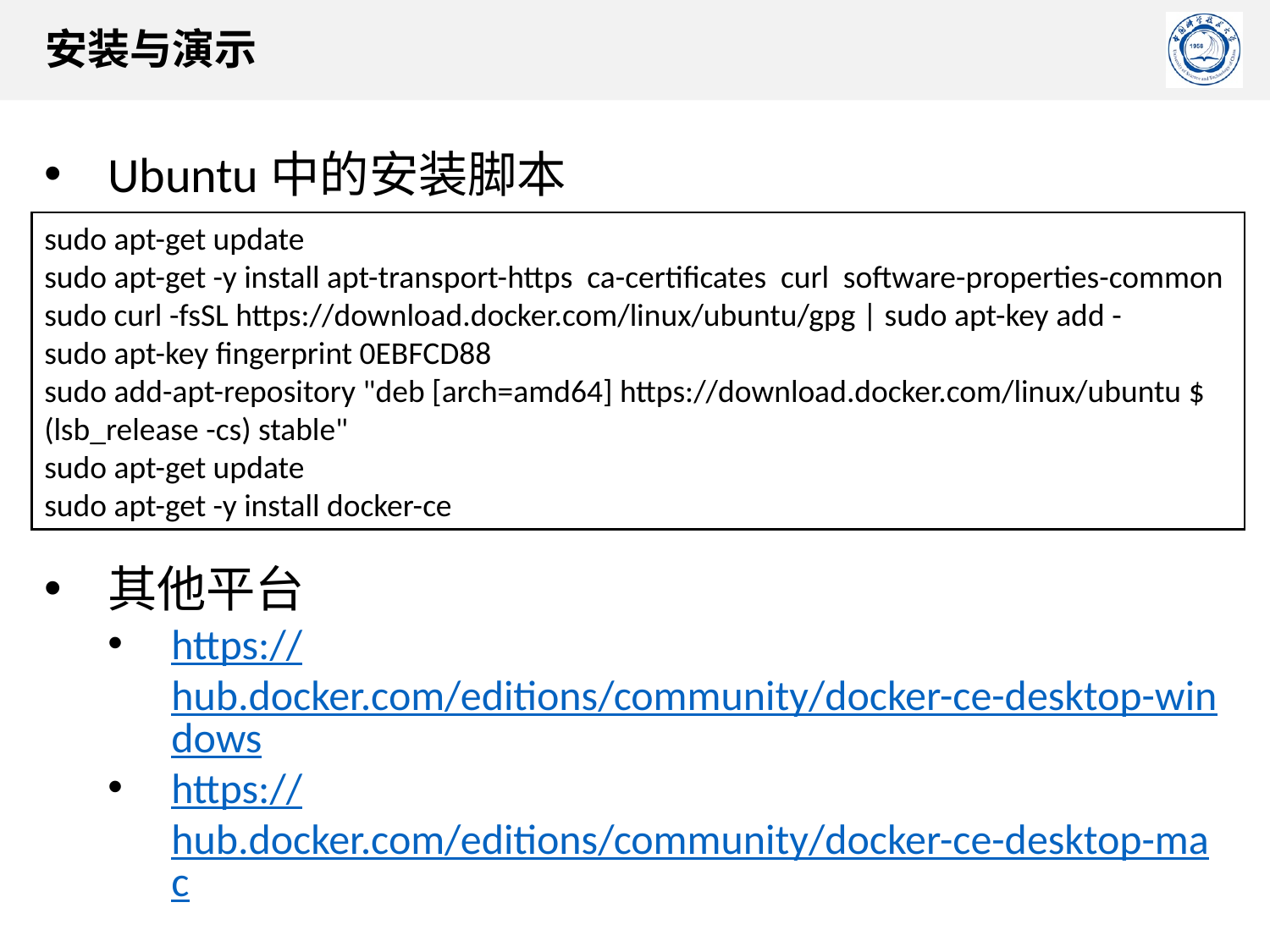

安装与演示
Ubuntu中的安装脚本

其他平台
https://hub.docker.com/editions/community/docker-ce-desktop-windows
https://hub.docker.com/editions/community/docker-ce-desktop-mac

sudo apt-get update
sudo apt-get -y install apt-transport-https  ca-certificates  curl  software-properties-common
sudo curl -fsSL https://download.docker.com/linux/ubuntu/gpg | sudo apt-key add -
sudo apt-key fingerprint 0EBFCD88
sudo add-apt-repository "deb [arch=amd64] https://download.docker.com/linux/ubuntu $(lsb_release -cs) stable"
sudo apt-get update
sudo apt-get -y install docker-ce